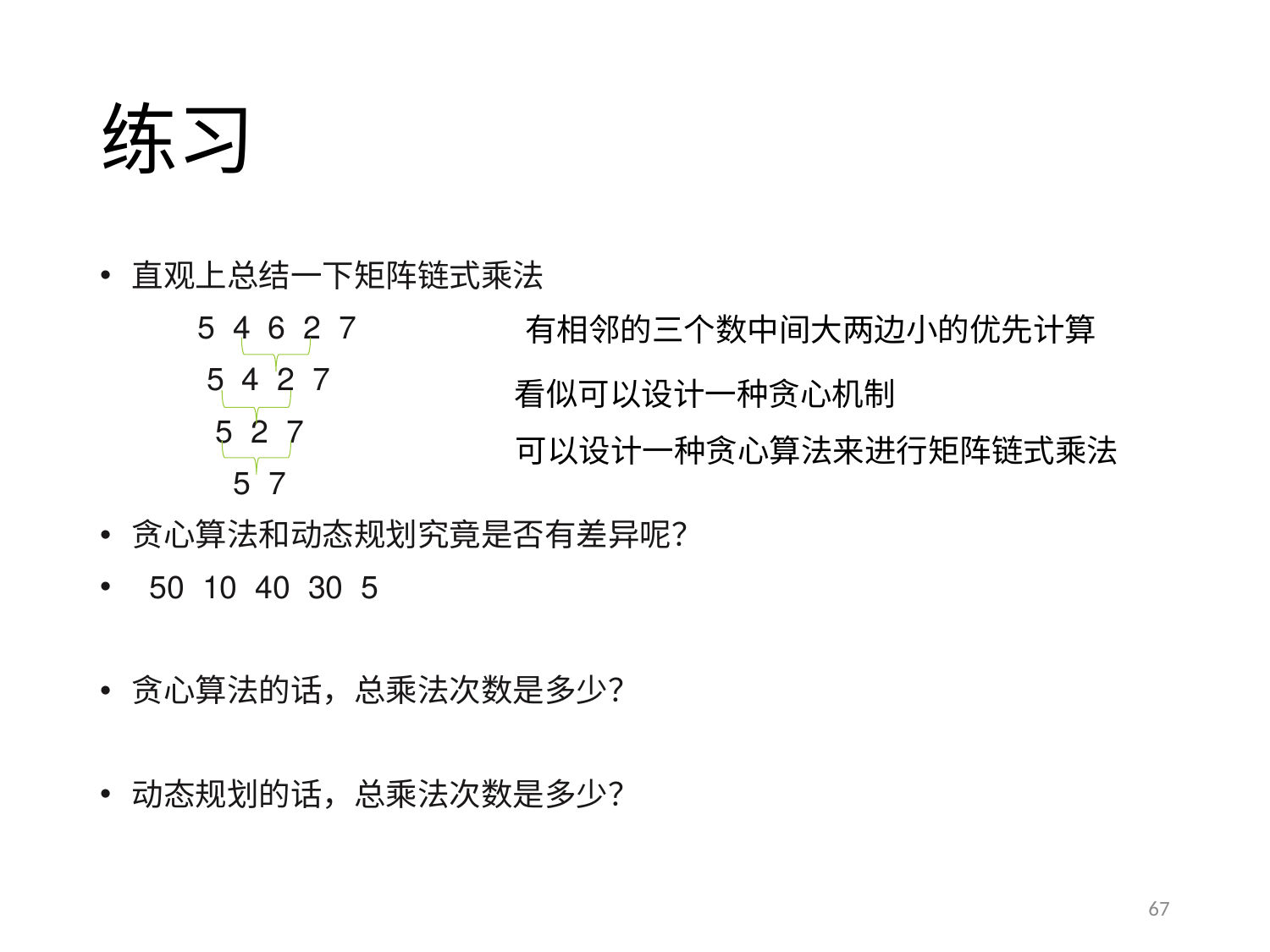

# 练习
直观上总结一下矩阵链式乘法
           5  4  6  2  7
            5  4  2  7
             5  2  7
               5  7
贪心算法和动态规划究竟是否有差异呢？
  50  10  40  30  5

贪心算法的话，总乘法次数是多少？

动态规划的话，总乘法次数是多少？

有相邻的三个数中间大两边小的优先计算

看似可以设计一种贪心机制

可以设计一种贪心算法来进行矩阵链式乘法
67